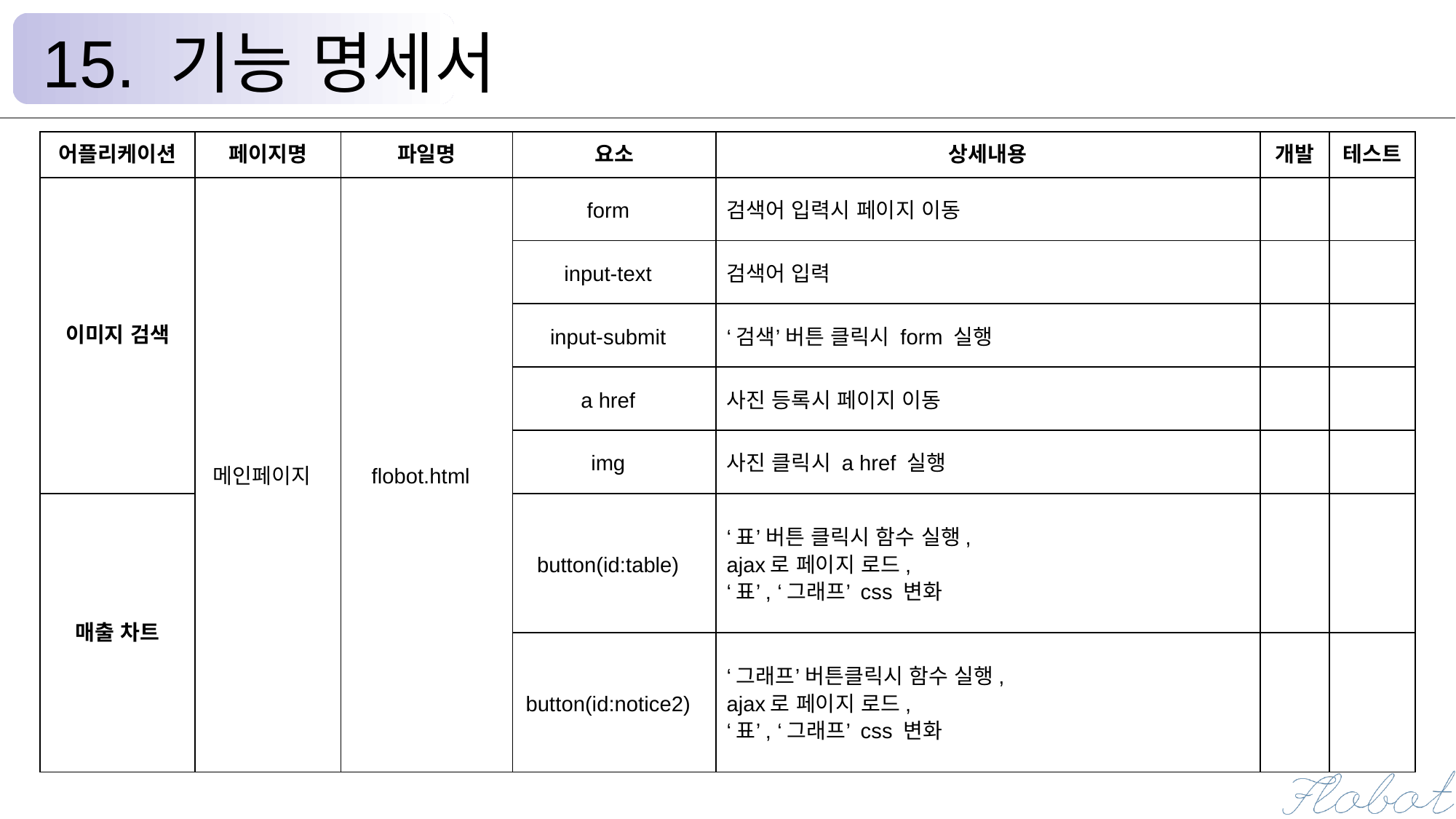

15. 기능 명세서

| 어플리케이션 | 페이지명 | 파일명 | 요소 | 상세내용 | 개발 | 테스트 |
| --- | --- | --- | --- | --- | --- | --- |
| 이미지 검색 | 메인페이지 | flobot.html | form | 검색어 입력시 페이지 이동 |  |  |
|  |  |  | input-text | 검색어 입력 |  |  |
|  |  |  | input-submit | ‘검색’ 버튼 클릭시 form 실행 |  |  |
|  |  |  | a href | 사진 등록시 페이지 이동 |  |  |
|  |  |  | img | 사진 클릭시 a href 실행 |  |  |
| 매출 차트 |  |  | button(id:table) | ‘표’ 버튼 클릭시 함수 실행, ajax로 페이지 로드, ‘표’, ‘그래프’ css 변화 |  |  |
|  |  |  | button(id:notice2) | ‘그래프’ 버튼클릭시 함수 실행, ajax로 페이지 로드, ‘표’, ‘그래프’ css 변화 |  |  |